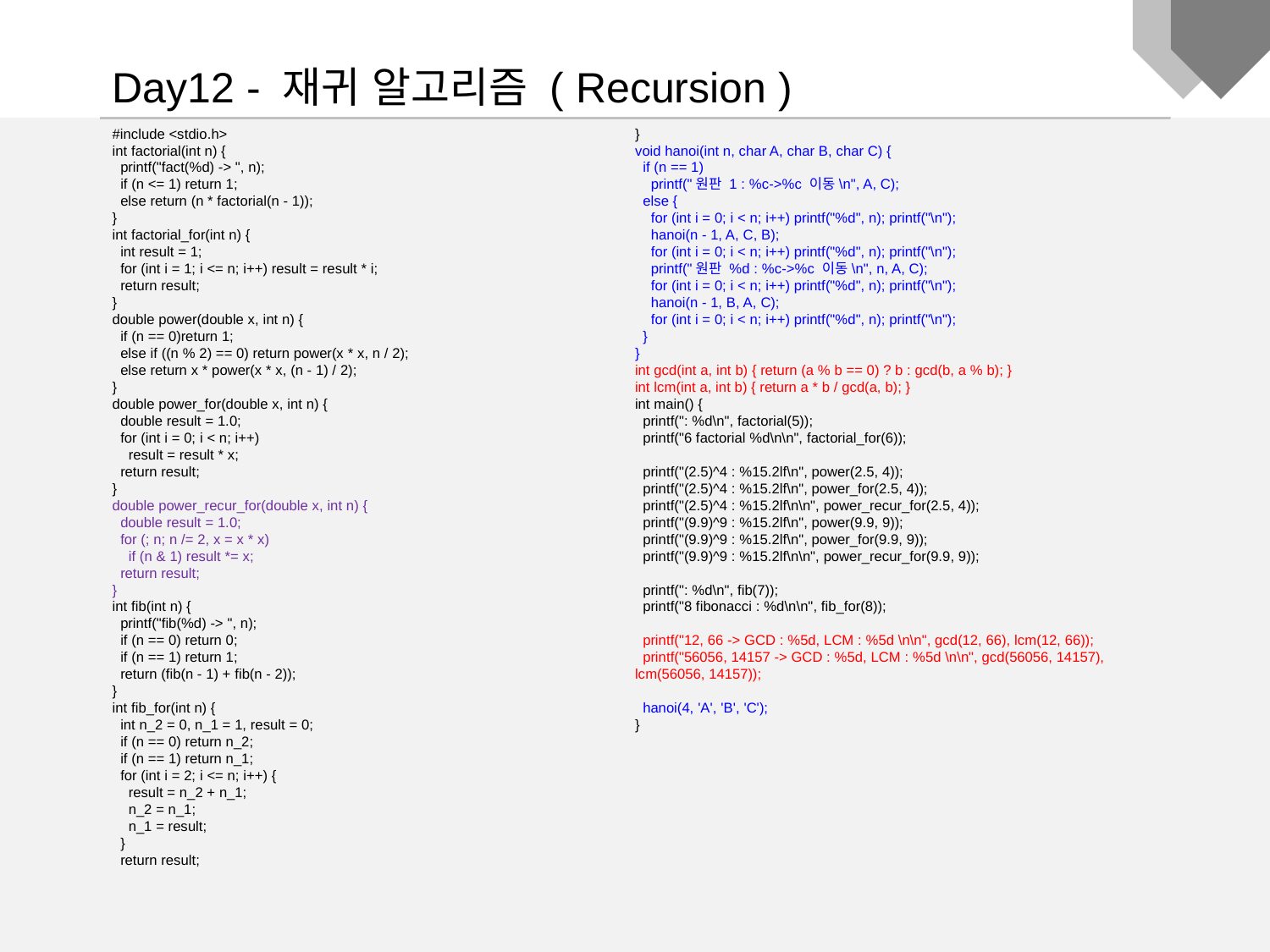

Day12 - 재귀 알고리즘 ( Recursion )
#include <stdio.h>
int factorial(int n) {
  printf("fact(%d) -> ", n);
  if (n <= 1) return 1;
  else return (n * factorial(n - 1));
}
int factorial_for(int n) {
  int result = 1;
  for (int i = 1; i <= n; i++) result = result * i;
  return result;
}
double power(double x, int n) {
  if (n == 0)return 1;
  else if ((n % 2) == 0) return power(x * x, n / 2);
  else return x * power(x * x, (n - 1) / 2);
}
double power_for(double x, int n) {
  double result = 1.0;
  for (int i = 0; i < n; i++)
    result = result * x;
  return result;
}
double power_recur_for(double x, int n) {
  double result = 1.0;
  for (; n; n /= 2, x = x * x)
    if (n & 1) result *= x;
  return result;
}
int fib(int n) {
  printf("fib(%d) -> ", n);
  if (n == 0) return 0;
  if (n == 1) return 1;
  return (fib(n - 1) + fib(n - 2));
}
int fib_for(int n) {
  int n_2 = 0, n_1 = 1, result = 0;
  if (n == 0) return n_2;
  if (n == 1) return n_1;
  for (int i = 2; i <= n; i++) {
    result = n_2 + n_1;
    n_2 = n_1;
    n_1 = result;
  }
  return result;
}
void hanoi(int n, char A, char B, char C) {
  if (n == 1)
    printf("원판 1 : %c->%c 이동\n", A, C);
  else {
    for (int i = 0; i < n; i++) printf("%d", n); printf("\n");
    hanoi(n - 1, A, C, B);
    for (int i = 0; i < n; i++) printf("%d", n); printf("\n");
    printf("원판 %d : %c->%c 이동\n", n, A, C);
    for (int i = 0; i < n; i++) printf("%d", n); printf("\n");
    hanoi(n - 1, B, A, C);
    for (int i = 0; i < n; i++) printf("%d", n); printf("\n");
  }
}
int gcd(int a, int b) { return (a % b == 0) ? b : gcd(b, a % b); }
int lcm(int a, int b) { return a * b / gcd(a, b); }
int main() {
  printf(": %d\n", factorial(5));
  printf("6 factorial %d\n\n", factorial_for(6));

  printf("(2.5)^4 : %15.2lf\n", power(2.5, 4));
  printf("(2.5)^4 : %15.2lf\n", power_for(2.5, 4));
  printf("(2.5)^4 : %15.2lf\n\n", power_recur_for(2.5, 4));
  printf("(9.9)^9 : %15.2lf\n", power(9.9, 9));
  printf("(9.9)^9 : %15.2lf\n", power_for(9.9, 9));
  printf("(9.9)^9 : %15.2lf\n\n", power_recur_for(9.9, 9));

  printf(": %d\n", fib(7));
  printf("8 fibonacci : %d\n\n", fib_for(8));

  printf("12, 66 -> GCD : %5d, LCM : %5d \n\n", gcd(12, 66), lcm(12, 66));
  printf("56056, 14157 -> GCD : %5d, LCM : %5d \n\n", gcd(56056, 14157), lcm(56056, 14157));

  hanoi(4, 'A', 'B', 'C');
}